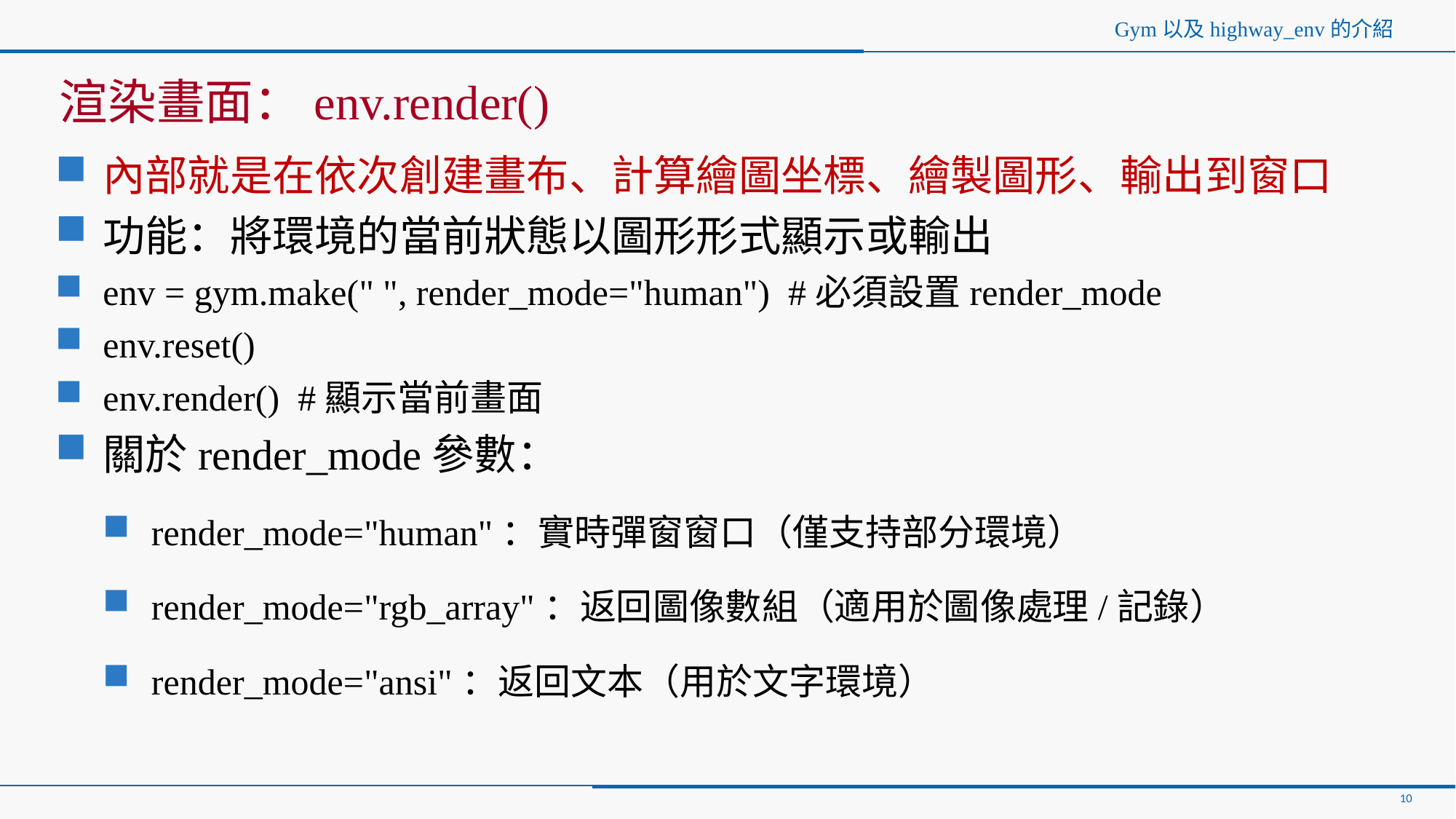

# Gym以及highway_env的介紹
渲染畫面：env.render()
內部就是在依次創建畫布、計算繪圖坐標、繪製圖形、輸出到窗口
功能：將環境的當前狀態以圖形形式顯示或輸出
env = gym.make(" ", render_mode="human")  #必須設置render_mode
env.reset()
env.render()  #顯示當前畫面
關於render_mode參數：
render_mode="human"：實時彈窗窗口（僅支持部分環境）
render_mode="rgb_array"：返回圖像數組（適用於圖像處理/記錄）
render_mode="ansi"：返回文本（用於文字環境）
10